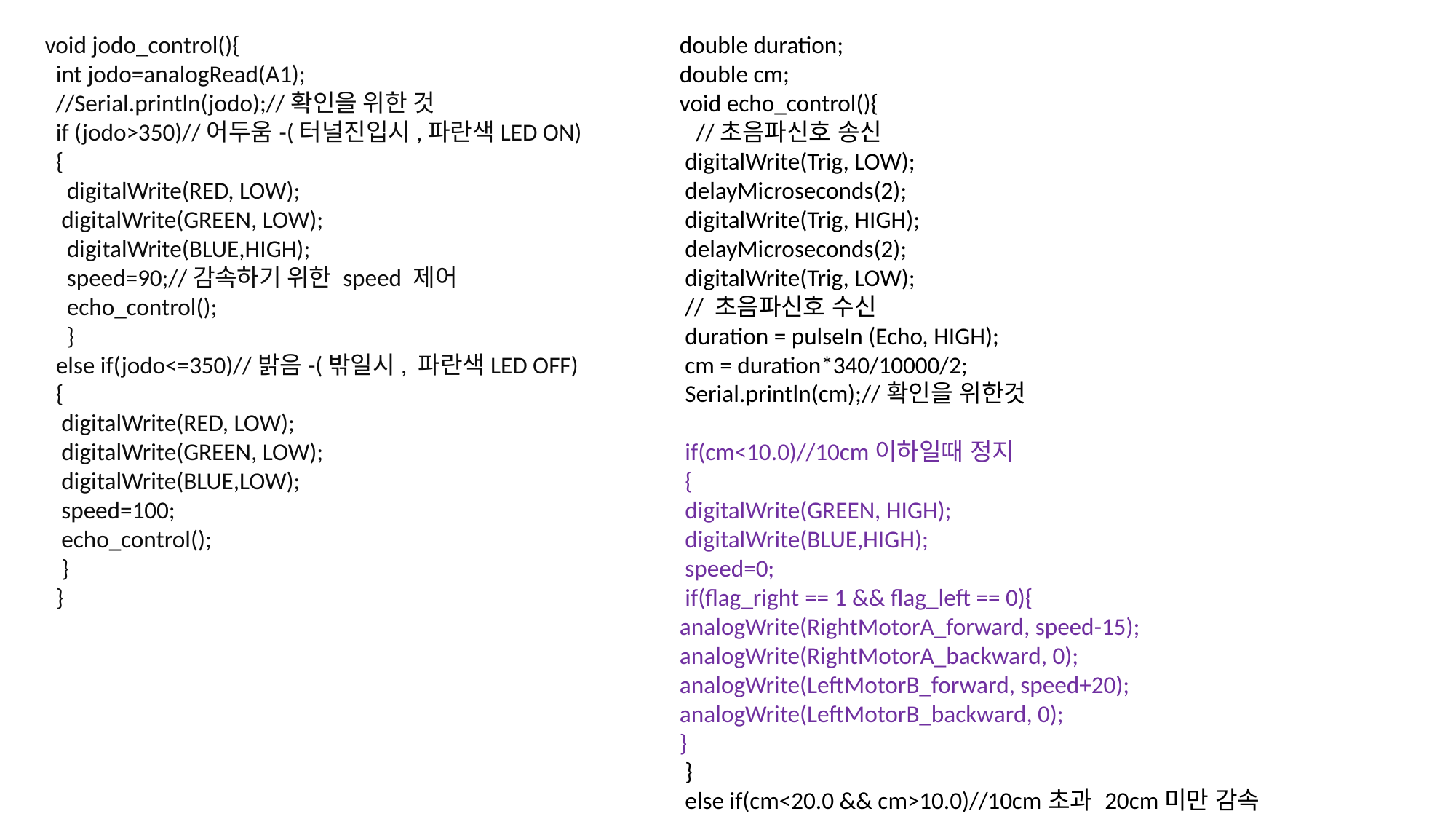

void jodo_control(){
  int jodo=analogRead(A1);
  //Serial.println(jodo);//확인을 위한 것
  if (jodo>350)//어두움-(터널진입시,파란색LED ON)
  {
    digitalWrite(RED, LOW);
   digitalWrite(GREEN, LOW);
    digitalWrite(BLUE,HIGH);
    speed=90;//감속하기 위한 speed 제어
    echo_control();
    }
  else if(jodo<=350)//밝음-(밖일시, 파란색LED OFF)
  {
   digitalWrite(RED, LOW);
   digitalWrite(GREEN, LOW);
   digitalWrite(BLUE,LOW);
   speed=100;
   echo_control();
   }
  }
double duration;
double cm;
void echo_control(){
   //초음파신호 송신
 digitalWrite(Trig, LOW);
 delayMicroseconds(2);
 digitalWrite(Trig, HIGH);
 delayMicroseconds(2);
 digitalWrite(Trig, LOW);
 // 초음파신호 수신
 duration = pulseIn (Echo, HIGH);
 cm = duration*340/10000/2;
 Serial.println(cm);//확인을 위한것

 if(cm<10.0)//10cm이하일때 정지
 {
 digitalWrite(GREEN, HIGH);
 digitalWrite(BLUE,HIGH);
 speed=0;
 if(flag_right == 1 && flag_left == 0){
analogWrite(RightMotorA_forward, speed-15);
analogWrite(RightMotorA_backward, 0);
analogWrite(LeftMotorB_forward, speed+20);
analogWrite(LeftMotorB_backward, 0);
}
 }
 else if(cm<20.0 && cm>10.0)//10cm초과 20cm미만 감속
 {
 digitalWrite(GREEN, HIGH);
 speed=80;
 }
}